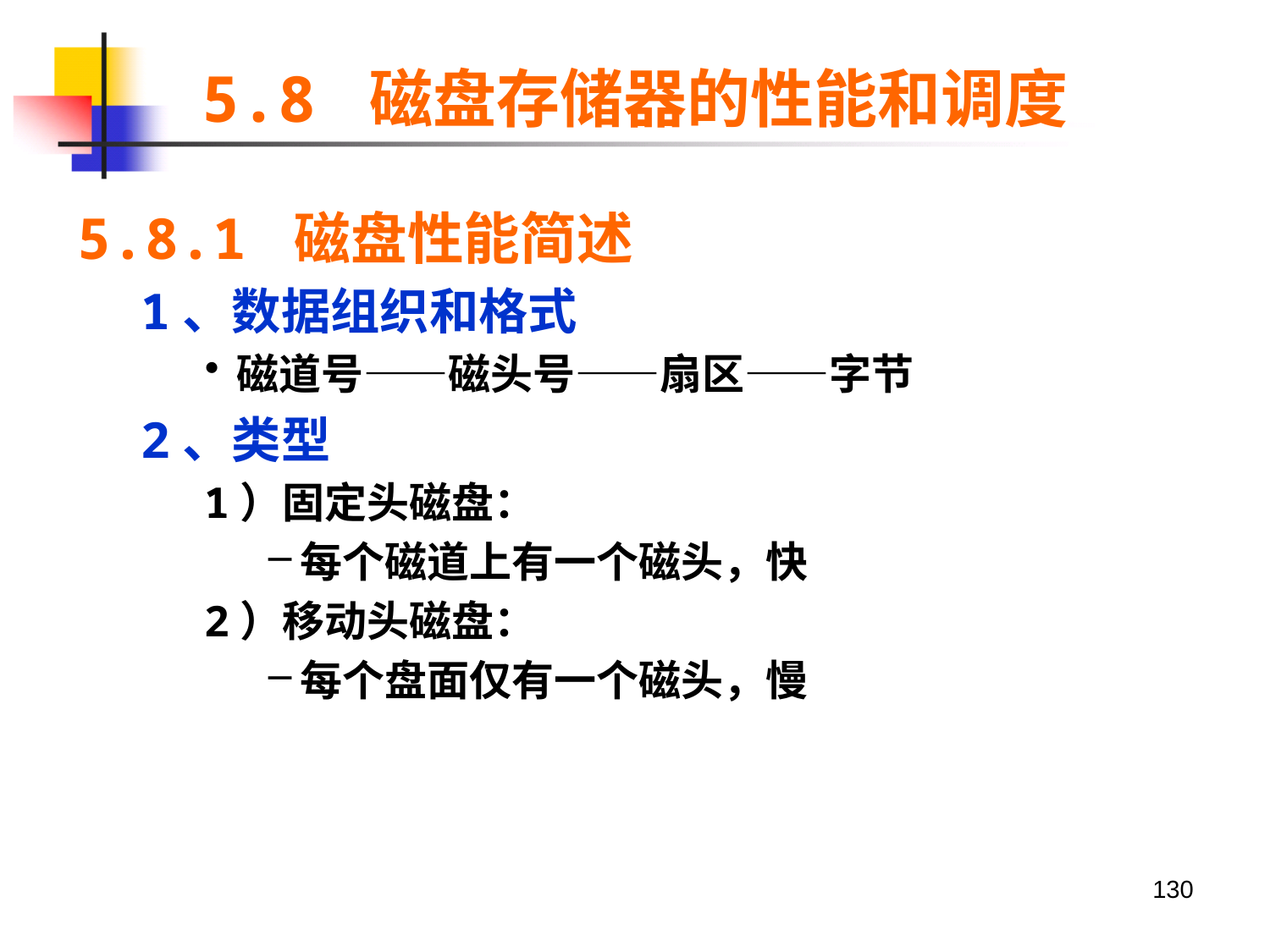

# 5.8 磁盘存储器的性能和调度
5.8.1 磁盘性能简述
1、数据组织和格式
磁道号——磁头号——扇区——字节
2、类型
1）固定头磁盘：
每个磁道上有一个磁头，快
2）移动头磁盘：
每个盘面仅有一个磁头，慢

130